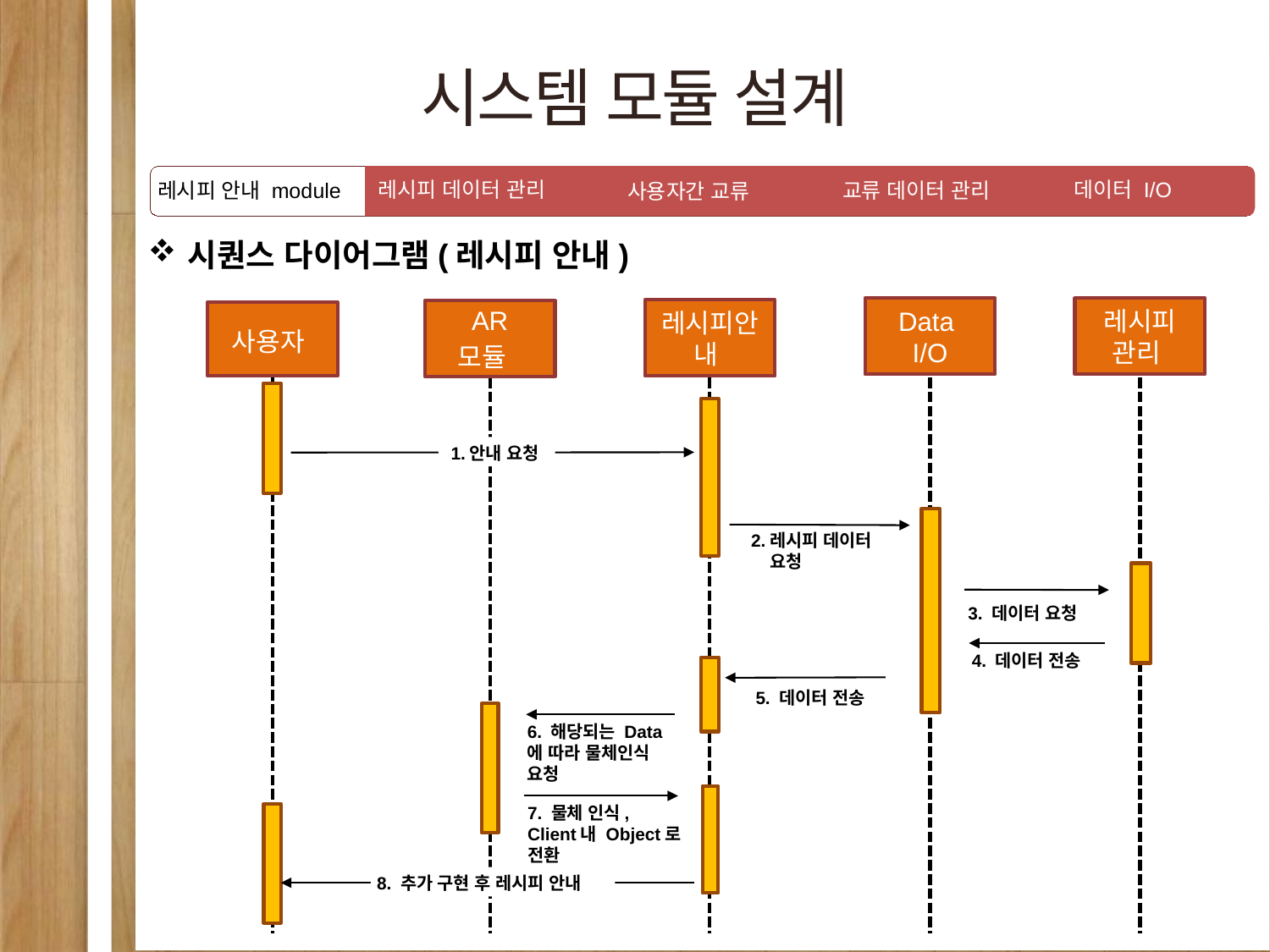

시스템 모듈 설계

레시피 데이터 관리
데이터 I/O
교류 데이터 관리
레시피 안내 module
사용자간 교류

시퀀스 다이어그램(레시피 안내)
레시피 관리
Data
I/O

레시피안내

AR
모듈

사용자

1.안내 요청

2.레시피 데이터
   요청

3. 데이터 요청
4. 데이터 전송
5. 데이터 전송
6. 해당되는 Data에 따라 물체인식 요청
7. 물체 인식, Client내 Object로 전환

8. 추가 구현 후 레시피 안내